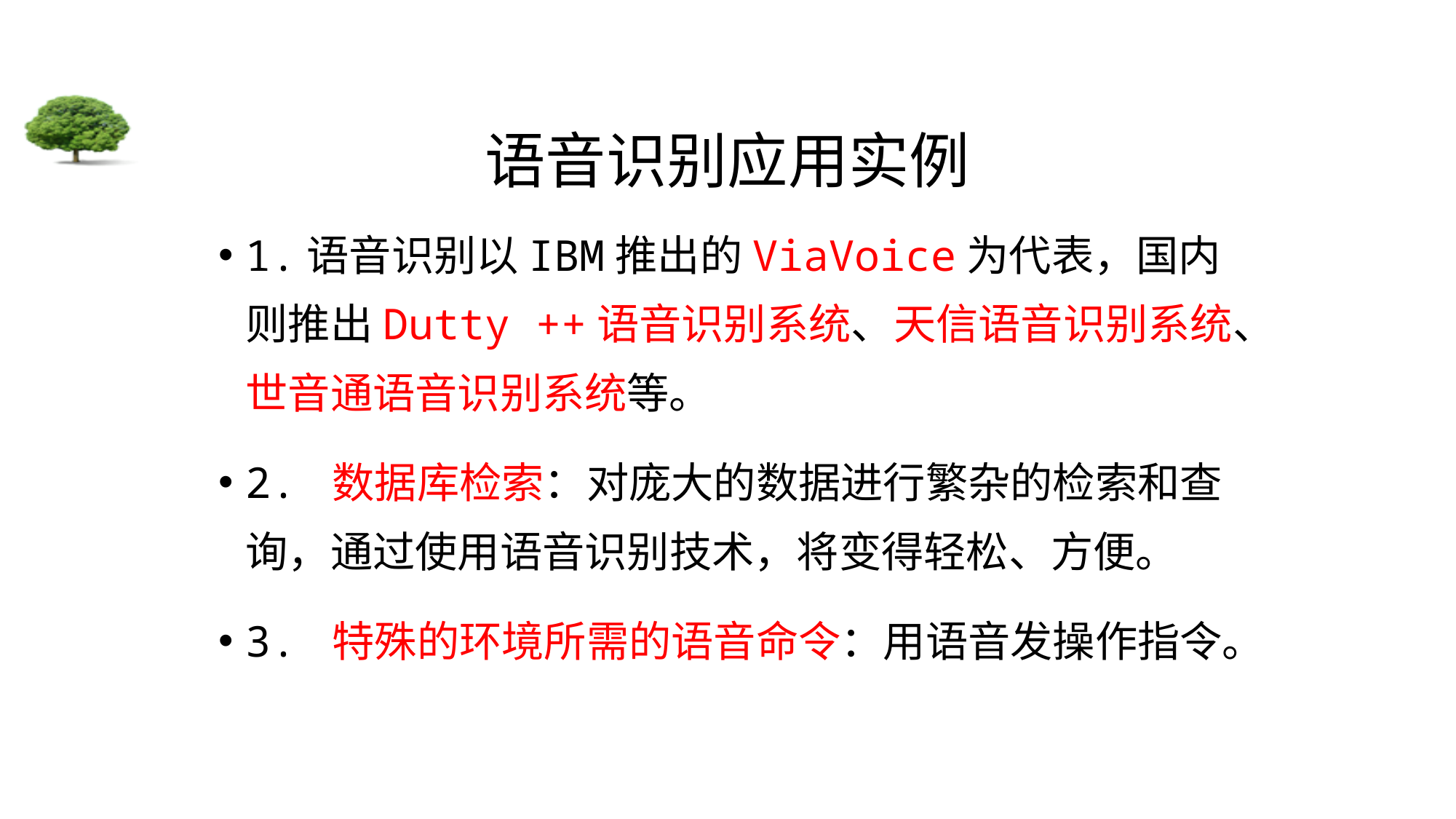

# 语音识别应用实例
1.语音识别以IBM推出的ViaVoice为代表，国内则推出Dutty ++语音识别系统、天信语音识别系统、世音通语音识别系统等。
2. 数据库检索：对庞大的数据进行繁杂的检索和查询，通过使用语音识别技术，将变得轻松、方便。
3. 特殊的环境所需的语音命令：用语音发操作指令。